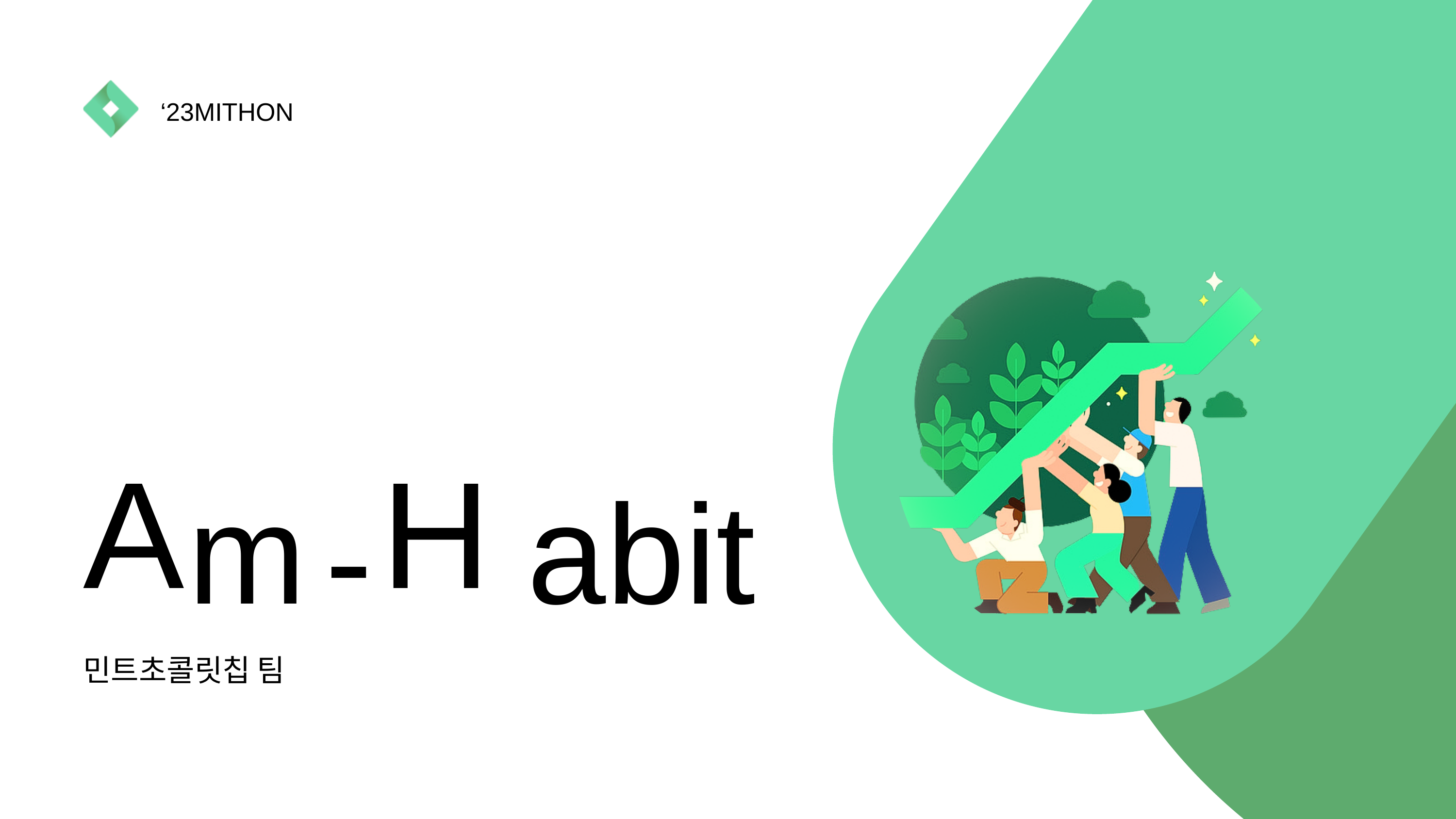

‘23MITHON

m
abit
-
A      H
민트초콜릿칩 팀